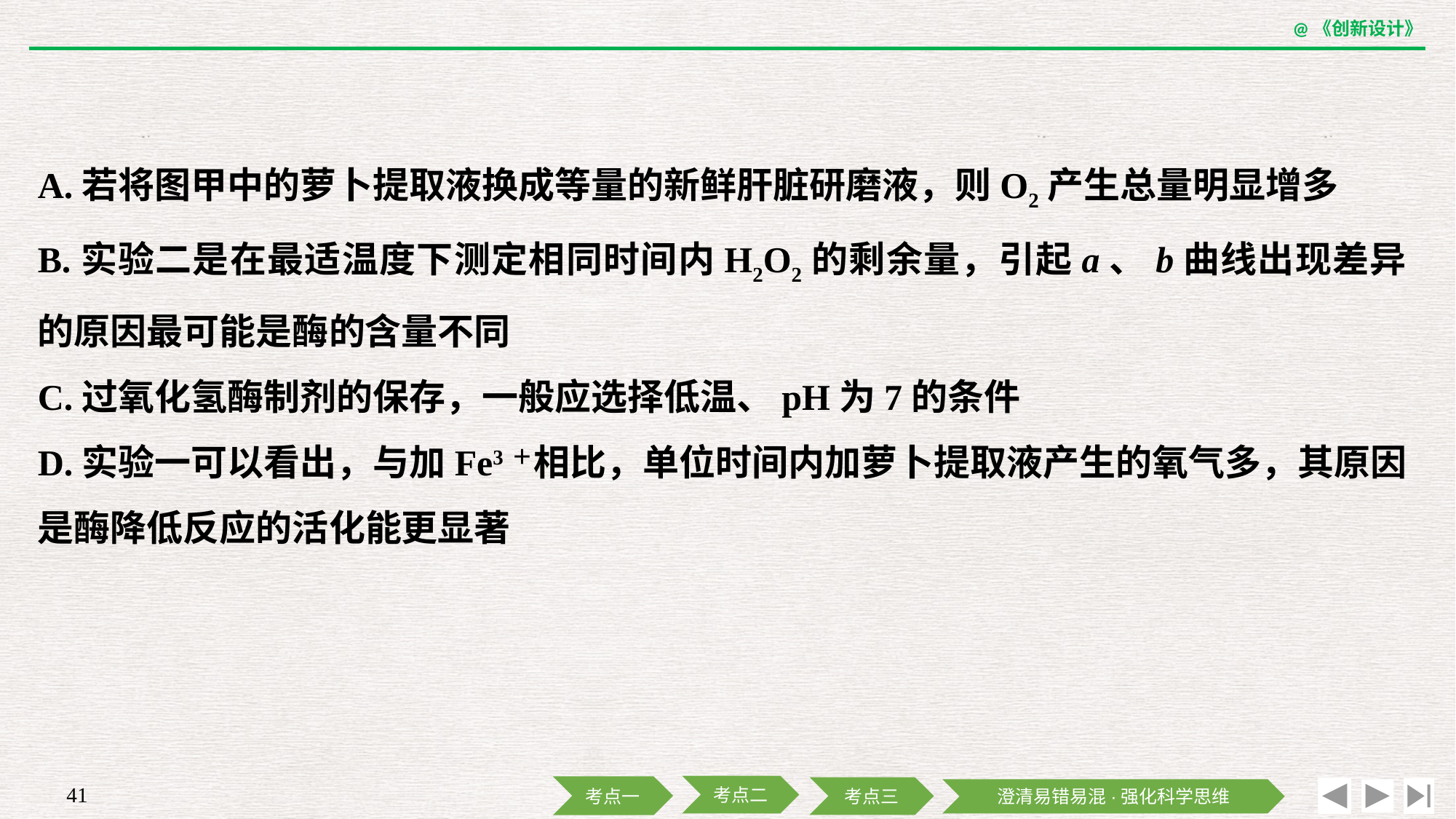

A.若将图甲中的萝卜提取液换成等量的新鲜肝脏研磨液，则O2产生总量明显增多
B.实验二是在最适温度下测定相同时间内H2O2的剩余量，引起a、b曲线出现差异的原因最可能是酶的含量不同
C.过氧化氢酶制剂的保存，一般应选择低温、pH为7的条件
D.实验一可以看出，与加Fe3＋相比，单位时间内加萝卜提取液产生的氧气多，其原因是酶降低反应的活化能更显著